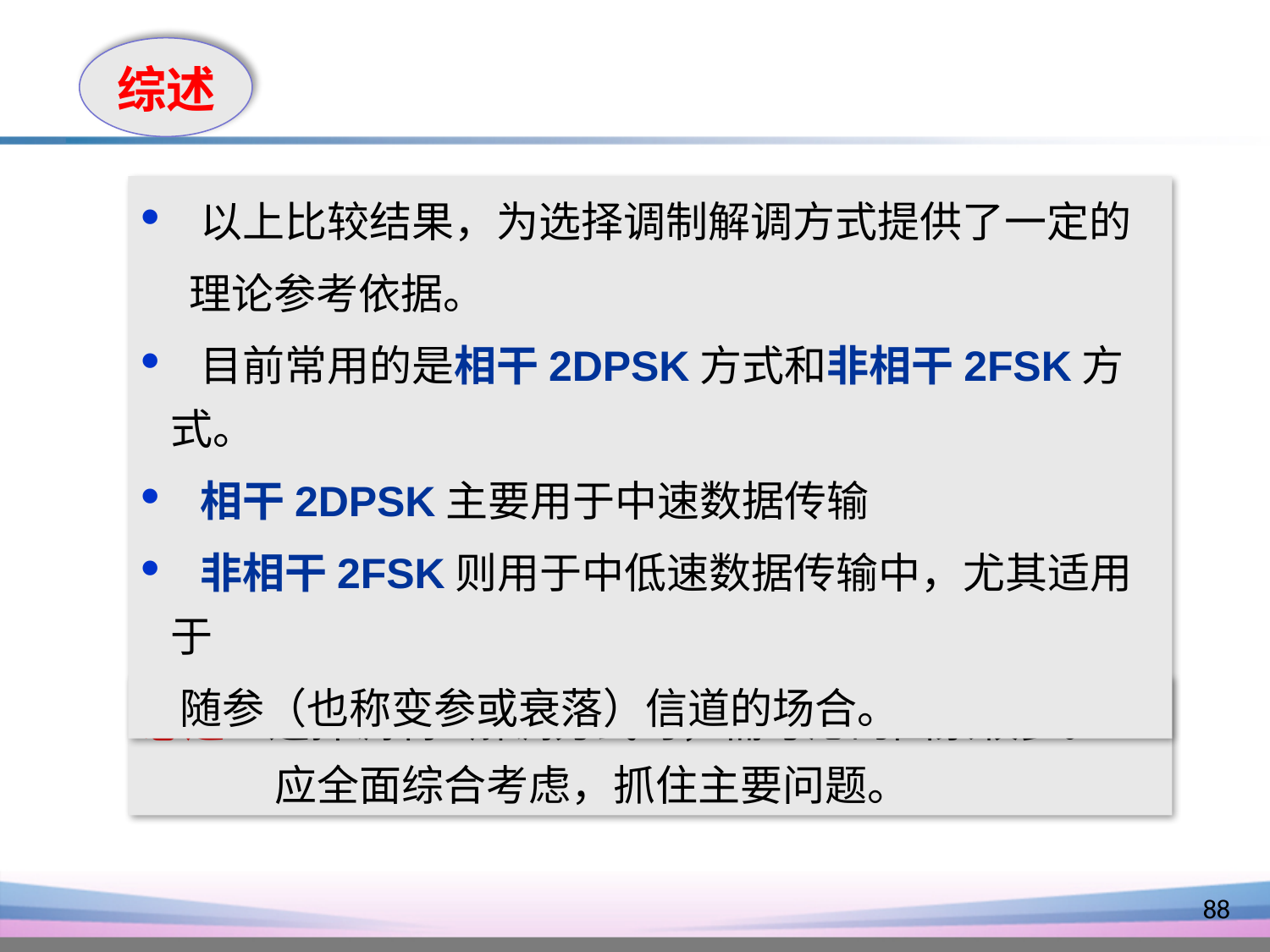

综述
  以上比较结果，为选择调制解调方式提供了一定的
    理论参考依据。
  目前常用的是相干2DPSK方式和非相干2FSK方式。
  相干2DPSK主要用于中速数据传输
  非相干2FSK则用于中低速数据传输中，尤其适用于
   随参（也称变参或衰落）信道的场合。
总之：选择调制/解调方式时，需考虑的因素较多。
             应全面综合考虑，抓住主要问题。
88